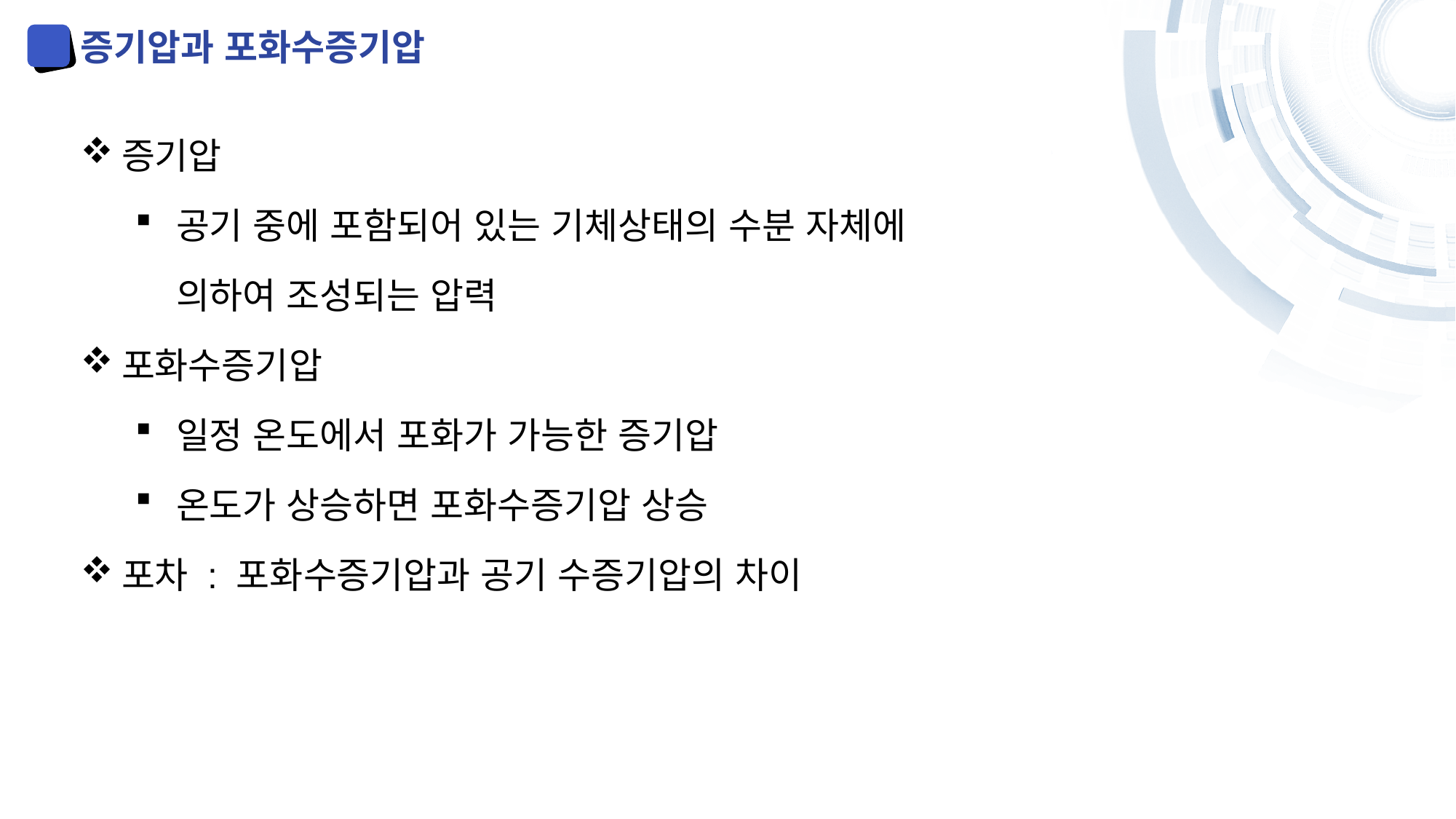

증기압과 포화수증기압

증기압
공기 중에 포함되어 있는 기체상태의 수분 자체에 의하여 조성되는 압력
포화수증기압
일정 온도에서 포화가 가능한 증기압
온도가 상승하면 포화수증기압 상승
포차 : 포화수증기압과 공기 수증기압의 차이